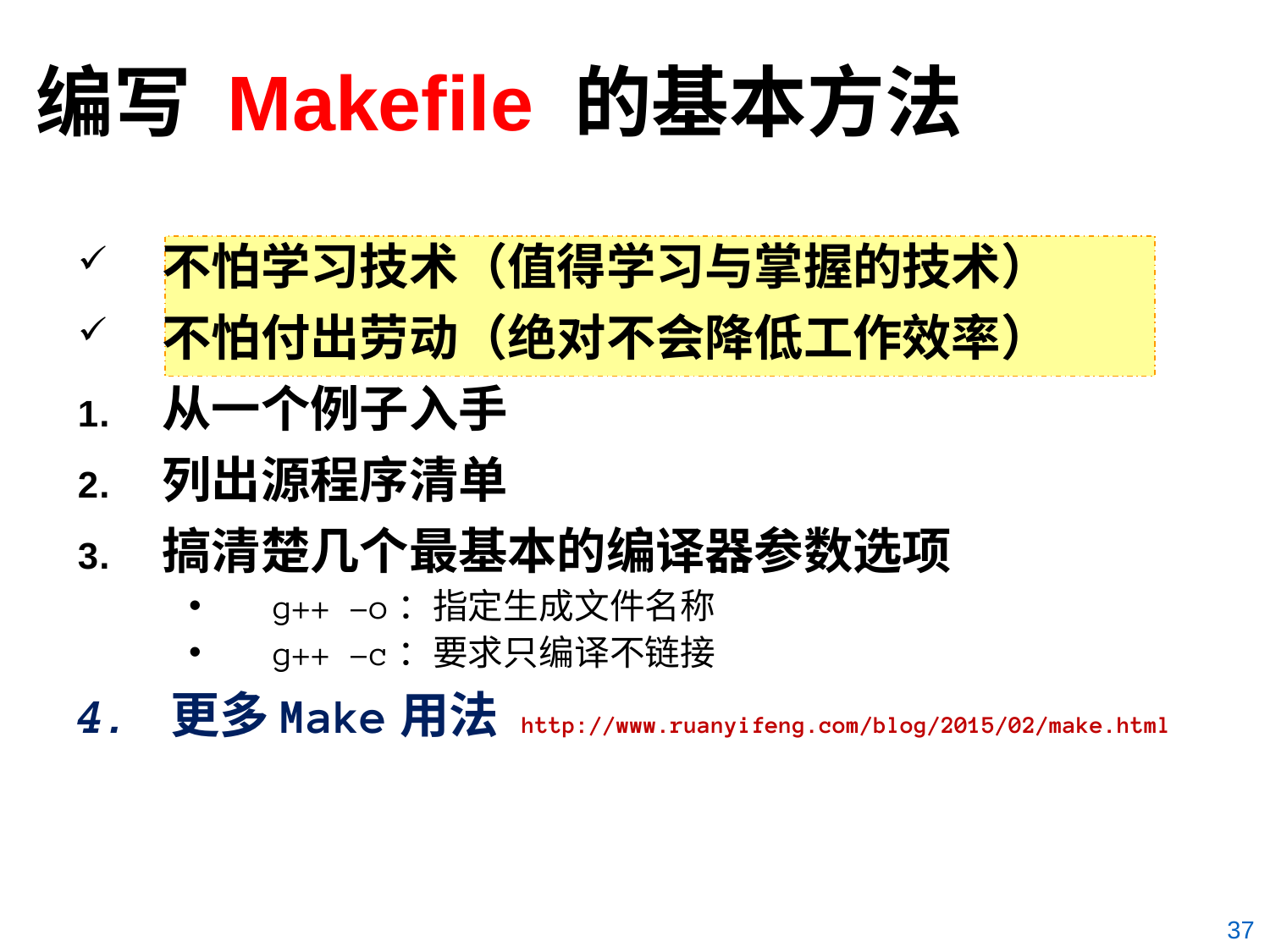

# 编写 Makefile 的基本方法
不怕学习技术（值得学习与掌握的技术）
不怕付出劳动（绝对不会降低工作效率）
从一个例子入手
列出源程序清单
搞清楚几个最基本的编译器参数选项
g++ -o：指定生成文件名称
g++ -c：要求只编译不链接
4. 更多Make用法 http://www.ruanyifeng.com/blog/2015/02/make.html

37